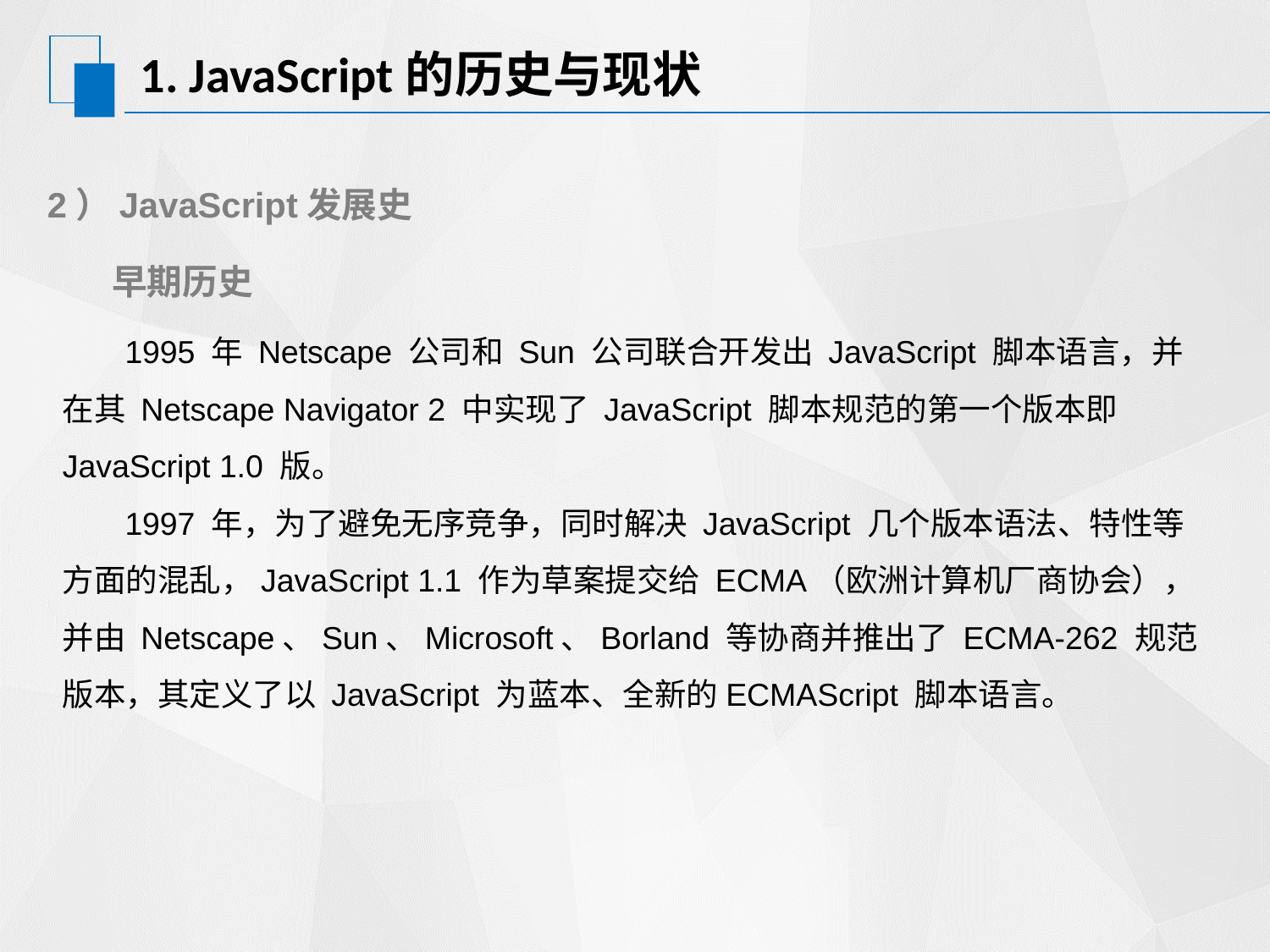

# 1. JavaScript的历史与现状
2）JavaScript发展史
       早期历史
       1995 年 Netscape 公司和 Sun 公司联合开发出 JavaScript 脚本语言，并在其 Netscape Navigator 2 中实现了 JavaScript 脚本规范的第一个版本即 JavaScript 1.0 版。
       1997 年，为了避免无序竞争，同时解决 JavaScript 几个版本语法、特性等方面的混乱，JavaScript 1.1 作为草案提交给 ECMA（欧洲计算机厂商协会），并由 Netscape、Sun、Microsoft、Borland 等协商并推出了 ECMA-262 规范版本，其定义了以 JavaScript 为蓝本、全新的ECMAScript 脚本语言。